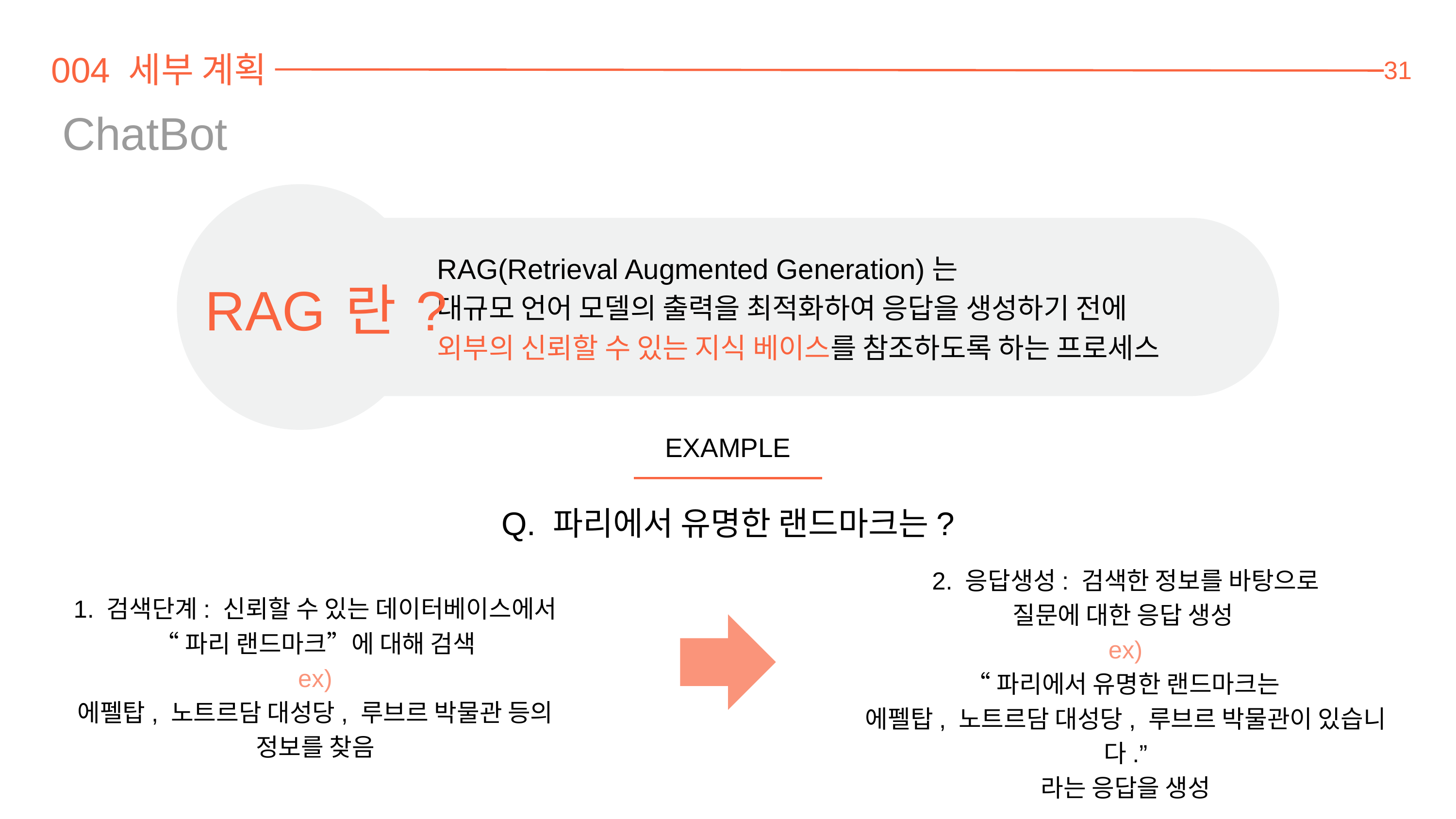

004 세부 계획
31

ChatBot

RAG(Retrieval Augmented Generation)는
대규모 언어 모델의 출력을 최적화하여 응답을 생성하기 전에
외부의 신뢰할 수 있는 지식 베이스를 참조하도록 하는 프로세스
 RAG란?
EXAMPLE

Q. 파리에서 유명한 랜드마크는?
2. 응답생성: 검색한 정보를 바탕으로
질문에 대한 응답 생성
ex)
“파리에서 유명한 랜드마크는
에펠탑, 노트르담 대성당, 루브르 박물관이 있습니다.”
라는 응답을 생성
1. 검색단계: 신뢰할 수 있는 데이터베이스에서
“파리 랜드마크”에 대해 검색
ex)
에펠탑, 노트르담 대성당, 루브르 박물관 등의 정보를 찾음